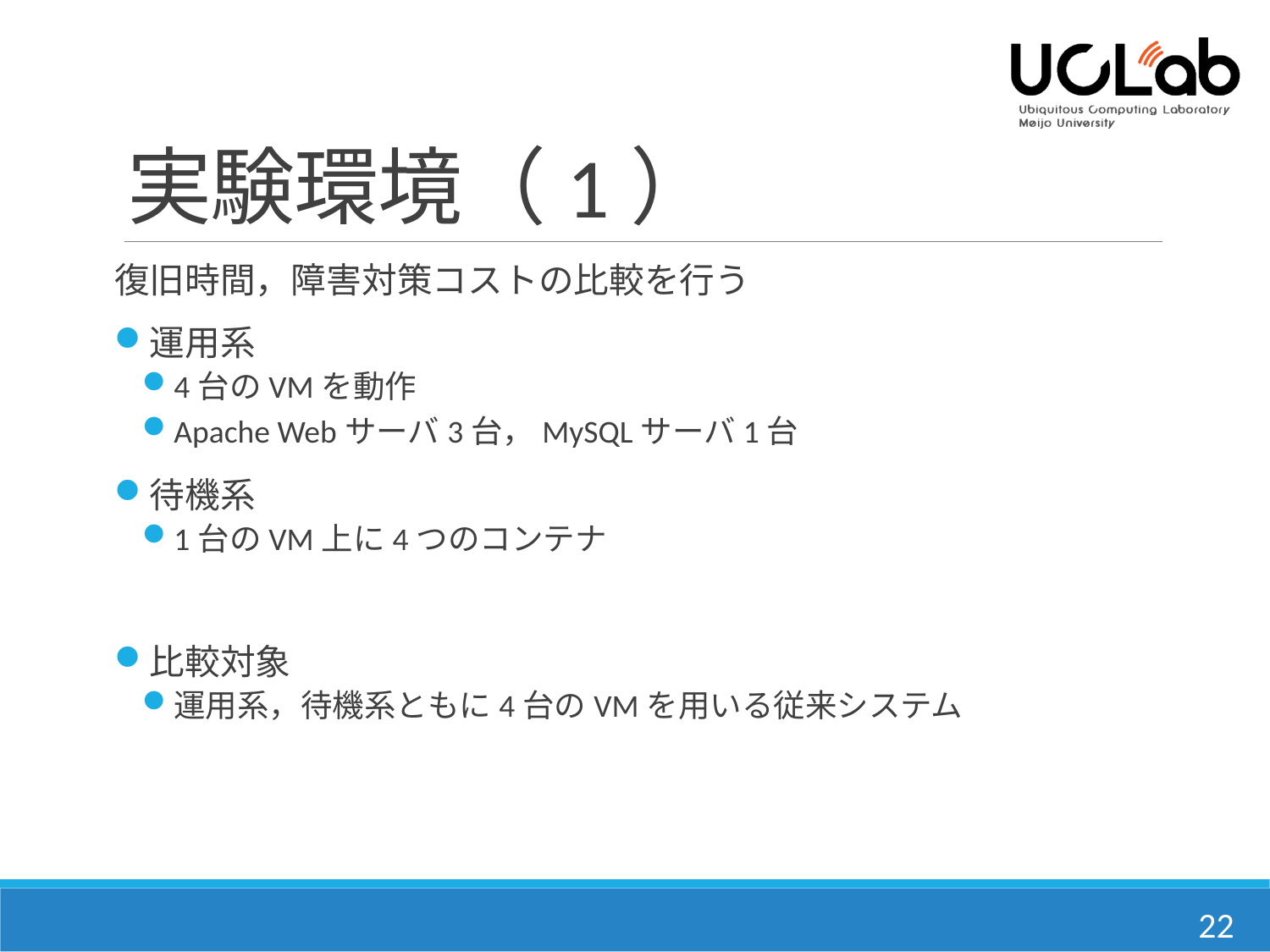

# 実験環境（1）
復旧時間，障害対策コストの比較を行う
運用系
4台のVMを動作
Apache Webサーバ3台，MySQLサーバ1台
待機系
1台のVM上に4つのコンテナ

比較対象
運用系，待機系ともに4台のVMを用いる従来システム
22